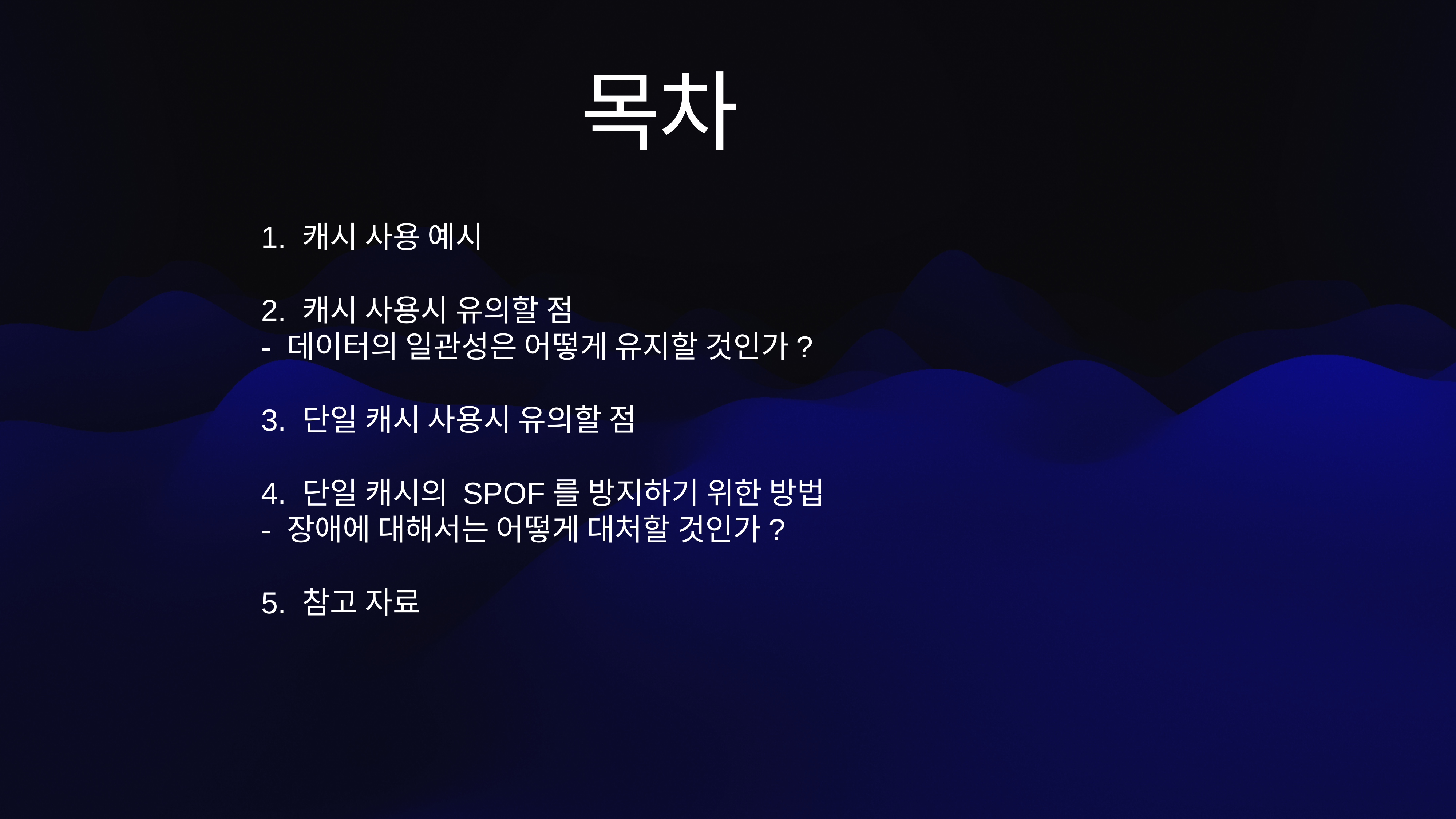

# 목차
1. 캐시 사용 예시

2. 캐시 사용시 유의할 점
- 데이터의 일관성은 어떻게 유지할 것인가?

3. 단일 캐시 사용시 유의할 점

4. 단일 캐시의 SPOF를 방지하기 위한 방법
- 장애에 대해서는 어떻게 대처할 것인가?

5. 참고 자료